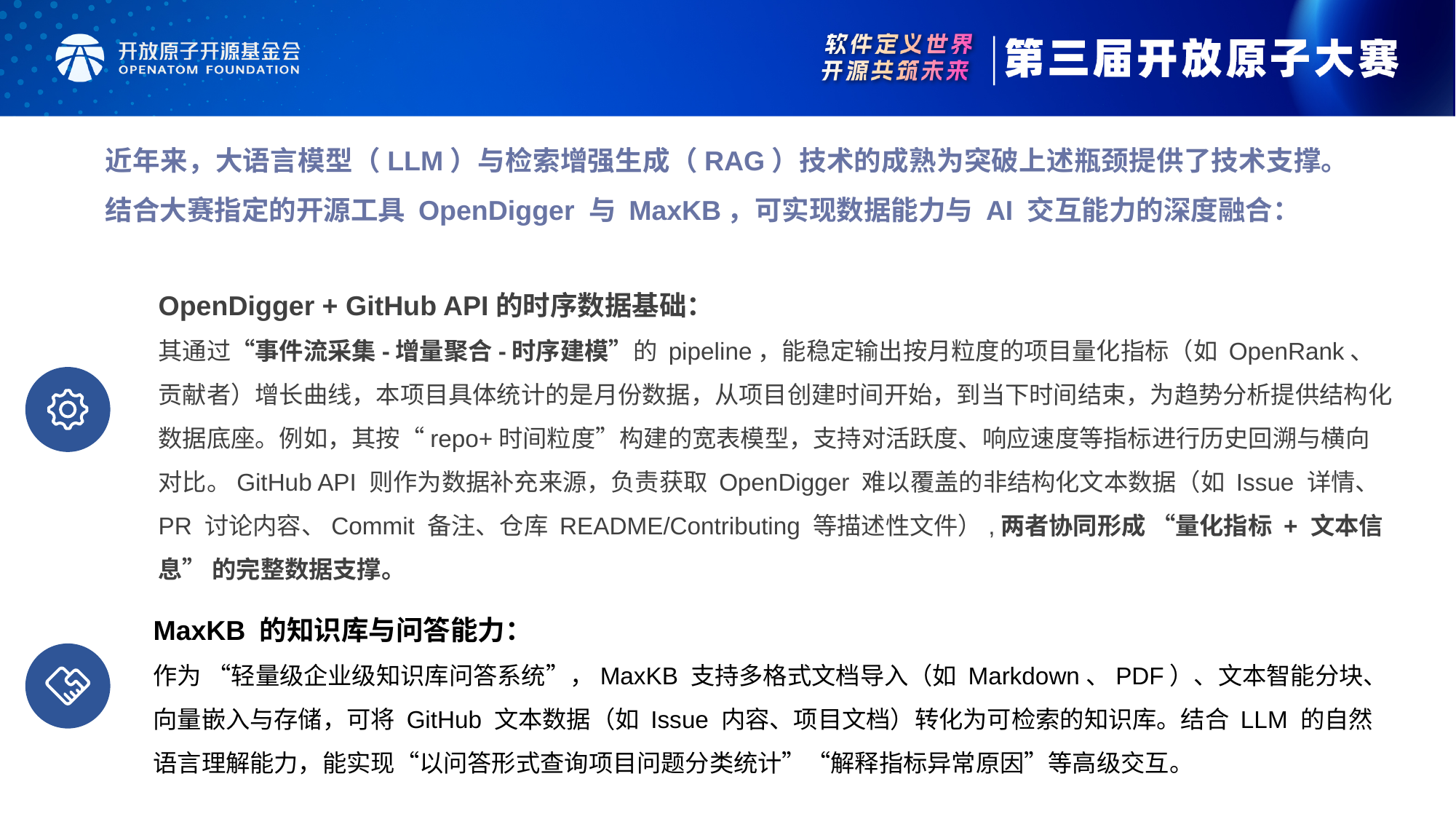

近年来，大语言模型（LLM）与检索增强生成（RAG）技术的成熟为突破上述瓶颈提供了技术支撑。结合大赛指定的开源工具 OpenDigger 与 MaxKB，可实现数据能力与 AI 交互能力的深度融合：
OpenDigger + GitHub API的时序数据基础：
其通过“事件流采集-增量聚合-时序建模”的 pipeline，能稳定输出按月粒度的项目量化指标（如 OpenRank、贡献者）增长曲线，本项目具体统计的是月份数据，从项目创建时间开始，到当下时间结束，为趋势分析提供结构化数据底座。例如，其按“repo+时间粒度”构建的宽表模型，支持对活跃度、响应速度等指标进行历史回溯与横向对比。GitHub API 则作为数据补充来源，负责获取 OpenDigger 难以覆盖的非结构化文本数据（如 Issue 详情、PR 讨论内容、Commit 备注、仓库 README/Contributing 等描述性文件）,两者协同形成 “量化指标 + 文本信息” 的完整数据支撑。

MaxKB 的知识库与问答能力：
作为 “轻量级企业级知识库问答系统”，MaxKB 支持多格式文档导入（如 Markdown、PDF）、文本智能分块、向量嵌入与存储，可将 GitHub 文本数据（如 Issue 内容、项目文档）转化为可检索的知识库。结合 LLM 的自然语言理解能力，能实现“以问答形式查询项目问题分类统计”“解释指标异常原因”等高级交互。